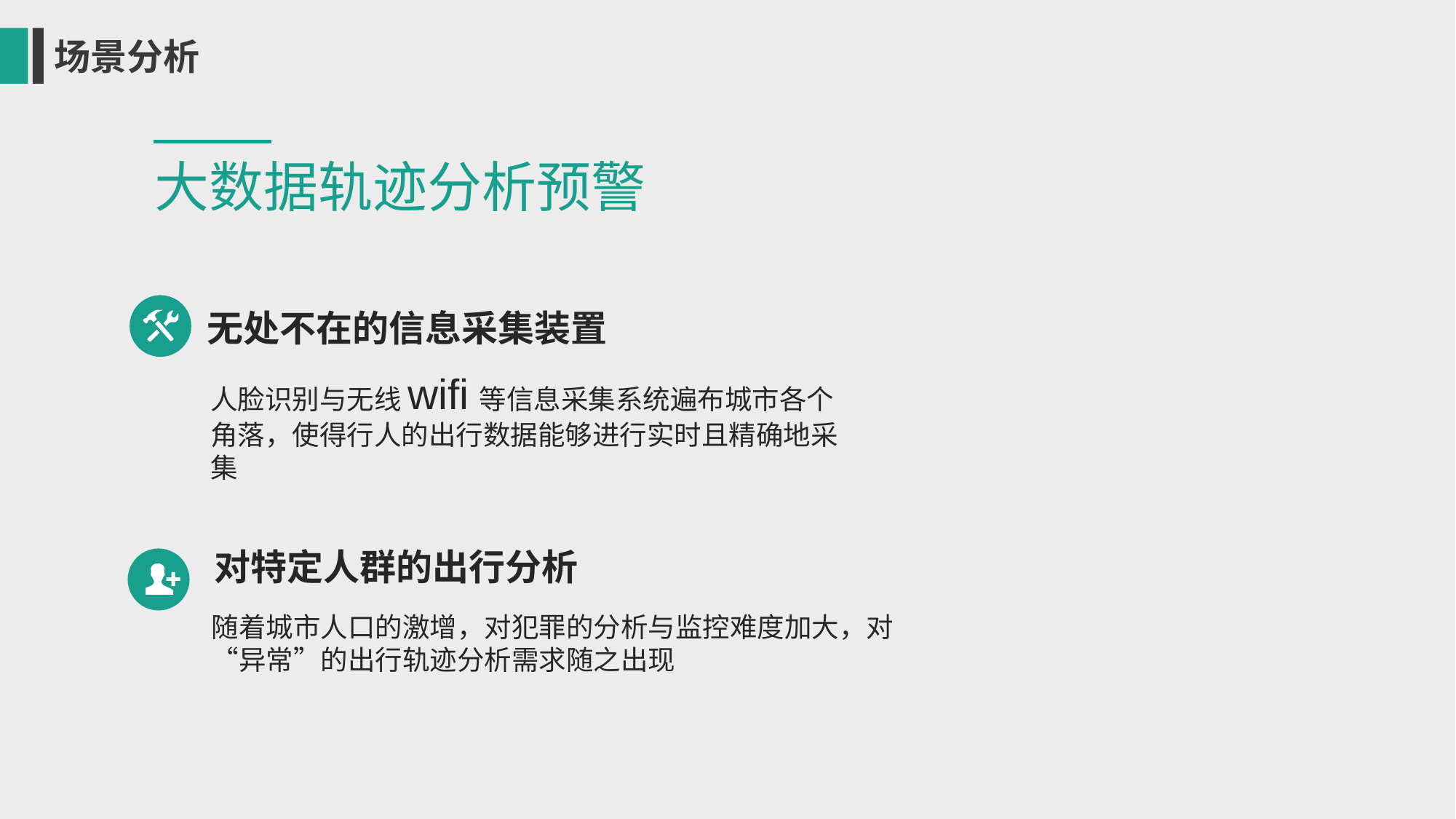

场景分析
大数据轨迹分析预警

无处不在的信息采集装置
人脸识别与无线wifi等信息采集系统遍布城市各个角落，使得行人的出行数据能够进行实时且精确地采集
对特定人群的出行分析

随着城市人口的激增，对犯罪的分析与监控难度加大，对“异常”的出行轨迹分析需求随之出现